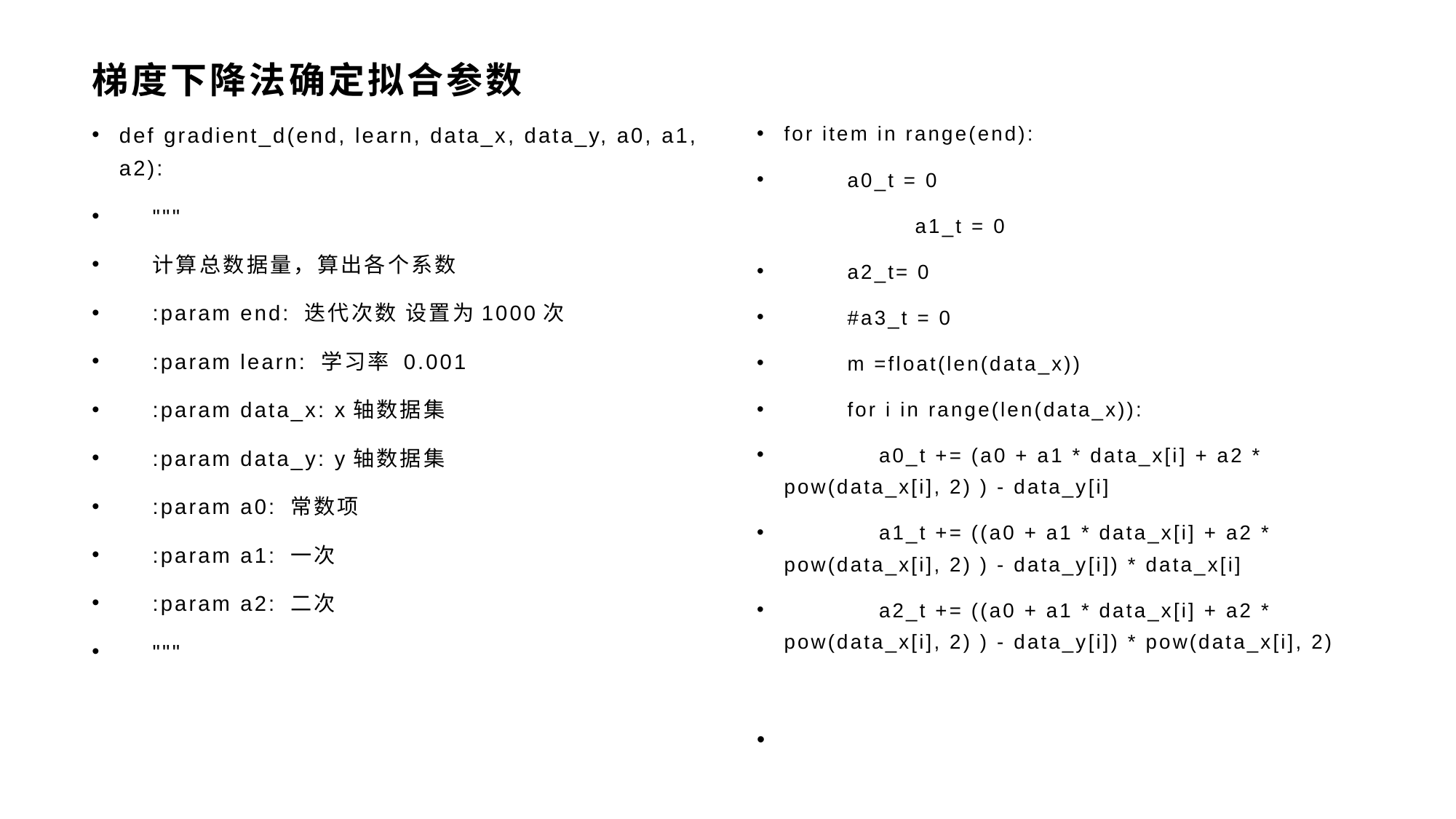

# 梯度下降法确定拟合参数
def gradient_d(end, learn, data_x, data_y, a0, a1, a2):
    """
    计算总数据量，算出各个系数
    :param end: 迭代次数 设置为1000次
    :param learn: 学习率 0.001
    :param data_x: x轴数据集
    :param data_y: y轴数据集
    :param a0: 常数项
    :param a1: 一次
    :param a2: 二次
    """
for item in range(end):
        a0_t = 0
                    a1_t = 0
        a2_t= 0
        #a3_t = 0
        m =float(len(data_x))
        for i in range(len(data_x)):
            a0_t += (a0 + a1 * data_x[i] + a2 * pow(data_x[i], 2) ) - data_y[i]
            a1_t += ((a0 + a1 * data_x[i] + a2 * pow(data_x[i], 2) ) - data_y[i]) * data_x[i]
            a2_t += ((a0 + a1 * data_x[i] + a2 * pow(data_x[i], 2) ) - data_y[i]) * pow(data_x[i], 2)